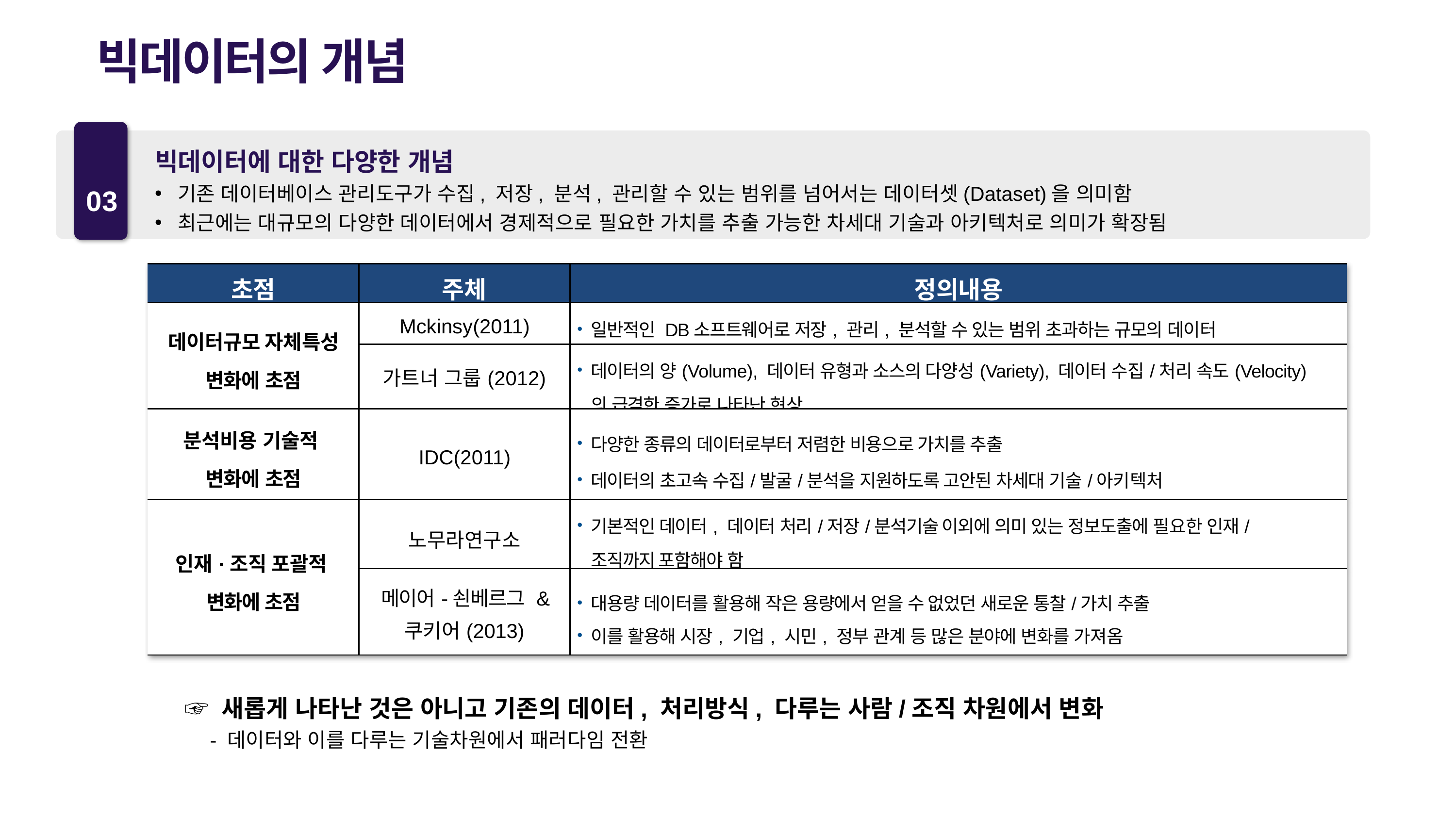

빅데이터의 개념

03
빅데이터에 대한 다양한 개념
기존 데이터베이스 관리도구가 수집, 저장, 분석, 관리할 수 있는 범위를 넘어서는 데이터셋(Dataset)을 의미함
최근에는 대규모의 다양한 데이터에서 경제적으로 필요한 가치를 추출 가능한 차세대 기술과 아키텍처로 의미가 확장됨
| 초점 | 주체 | 정의내용 |
| --- | --- | --- |
| 데이터규모 자체특성 변화에 초점 | Mckinsy(2011) | 일반적인 DB소프트웨어로 저장, 관리, 분석할 수 있는 범위 초과하는 규모의 데이터 |
|  | 가트너 그룹(2012) | 데이터의 양(Volume), 데이터 유형과 소스의 다양성(Variety), 데이터 수집/처리 속도(Velocity)의 급격한 증가로 나타난 현상 |
| 분석비용 기술적 변화에 초점 | IDC(2011) | 다양한 종류의 데이터로부터 저렴한 비용으로 가치를 추출 데이터의 초고속 수집/발굴/분석을 지원하도록 고안된 차세대 기술/아키텍처 |
| 인재·조직 포괄적 변화에 초점 | 노무라연구소 | 기본적인 데이터, 데이터 처리/저장/분석기술 이외에 의미 있는 정보도출에 필요한 인재/조직까지 포함해야 함 |
|  | 메이어-쇤베르그 & 쿠키어(2013) | 대용량 데이터를 활용해 작은 용량에서 얻을 수 없었던 새로운 통찰/가치 추출 이를 활용해 시장, 기업, 시민, 정부 관계 등 많은 분야에 변화를 가져옴 |
  ☞ 새롭게 나타난 것은 아니고 기존의 데이터, 처리방식, 다루는 사람/조직 차원에서 변화
       - 데이터와 이를 다루는 기술차원에서 패러다임 전환